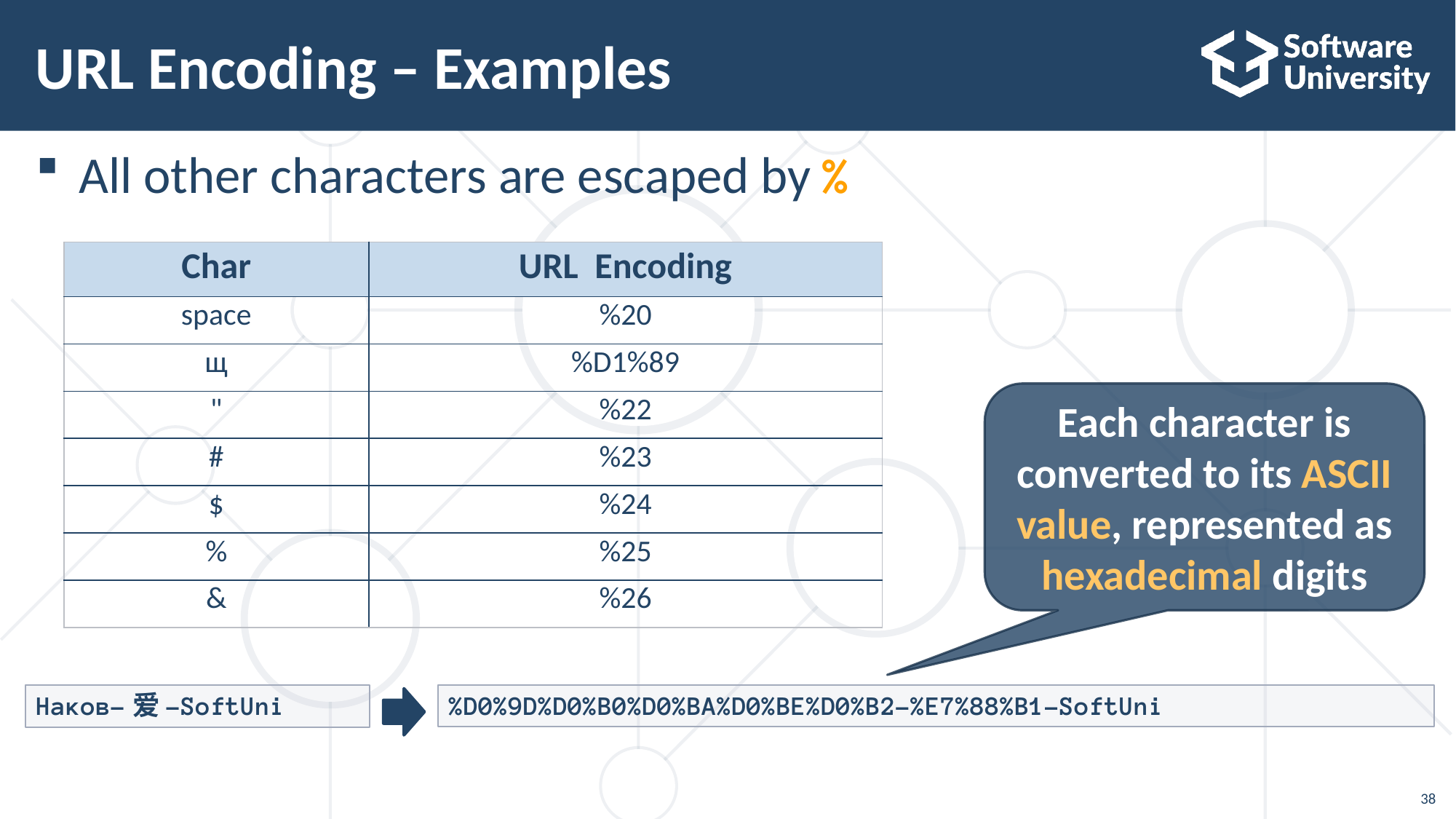

# URL Encoding – Examples
All other characters are escaped by %
| Char | URL Encoding |
| --- | --- |
| space | %20 |
| щ | %D1%89 |
| " | %22 |
| # | %23 |
| $ | %24 |
| % | %25 |
| & | %26 |
Each character is converted to its ASCII value, represented as hexadecimal digits
%D0%9D%D0%B0%D0%BA%D0%BE%D0%B2-%E7%88%B1-SoftUni
Наков-爱-SoftUni

38